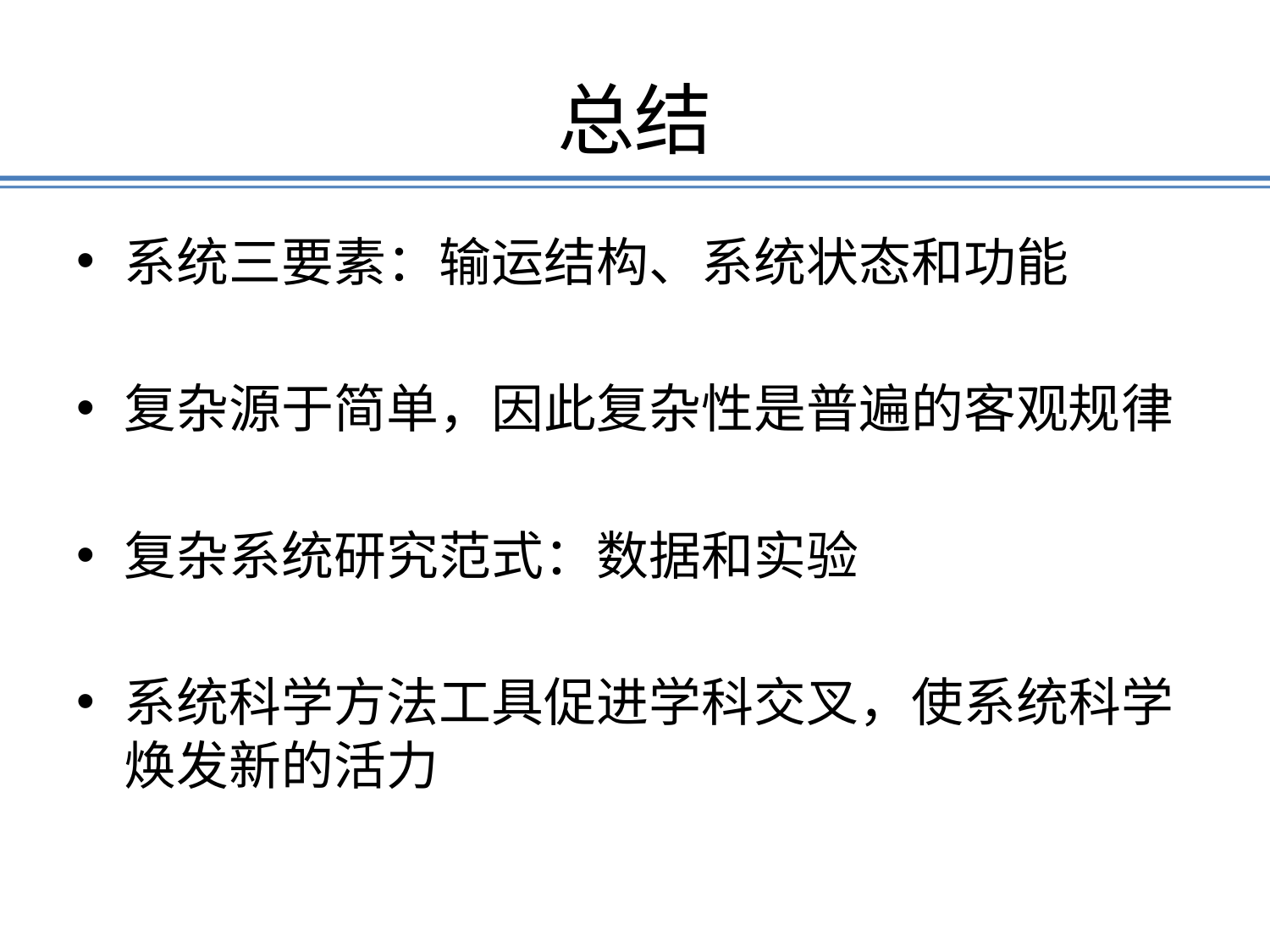

# 总结
系统三要素：输运结构、系统状态和功能

复杂源于简单，因此复杂性是普遍的客观规律

复杂系统研究范式：数据和实验

系统科学方法工具促进学科交叉，使系统科学焕发新的活力